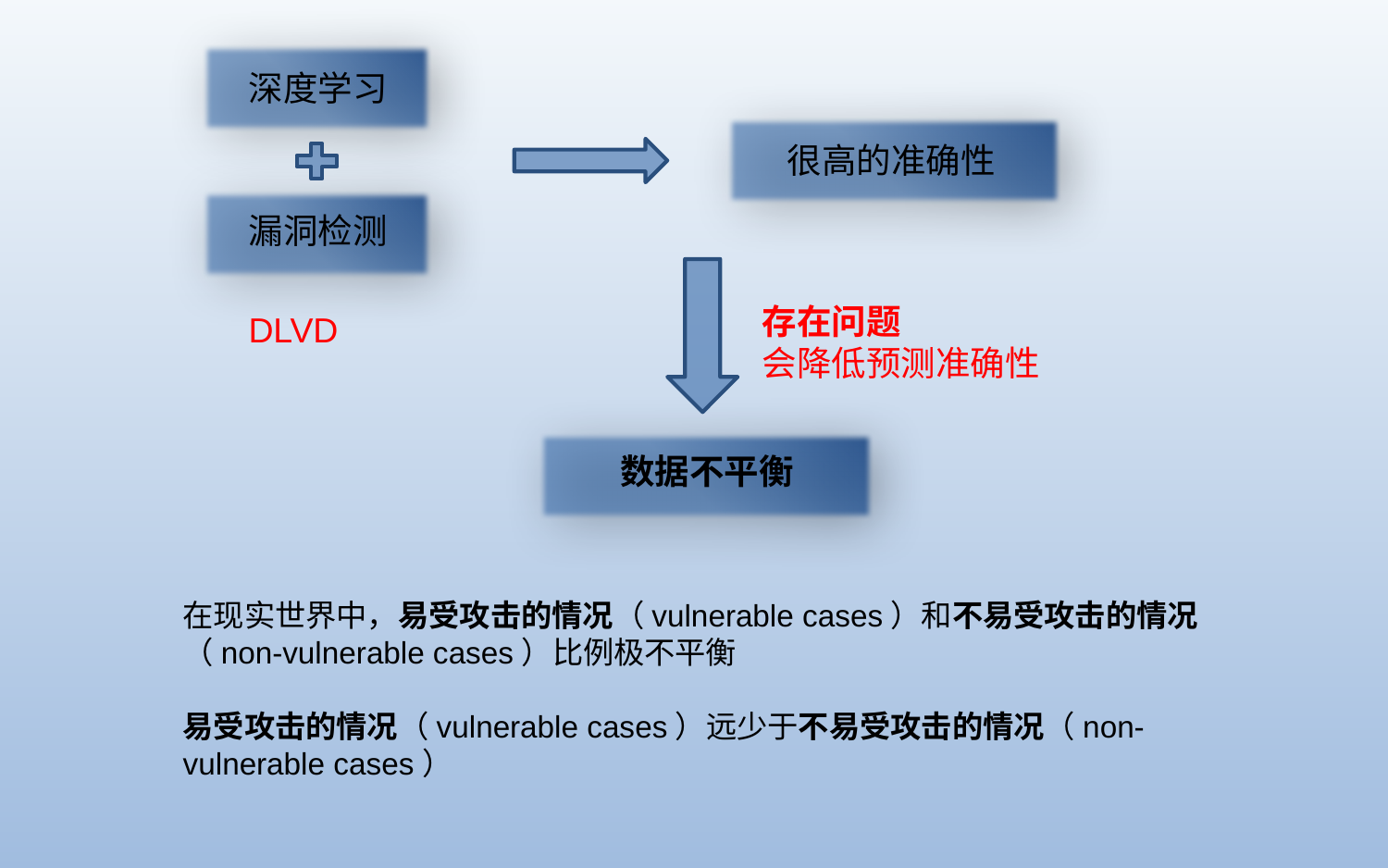

深度学习

很高的准确性

漏洞检测
存在问题
会降低预测准确性

DLVD

数据不平衡
在现实世界中，易受攻击的情况（vulnerable cases）和不易受攻击的情况（non-vulnerable cases）比例极不平衡

易受攻击的情况（vulnerable cases）远少于不易受攻击的情况（non-vulnerable cases）